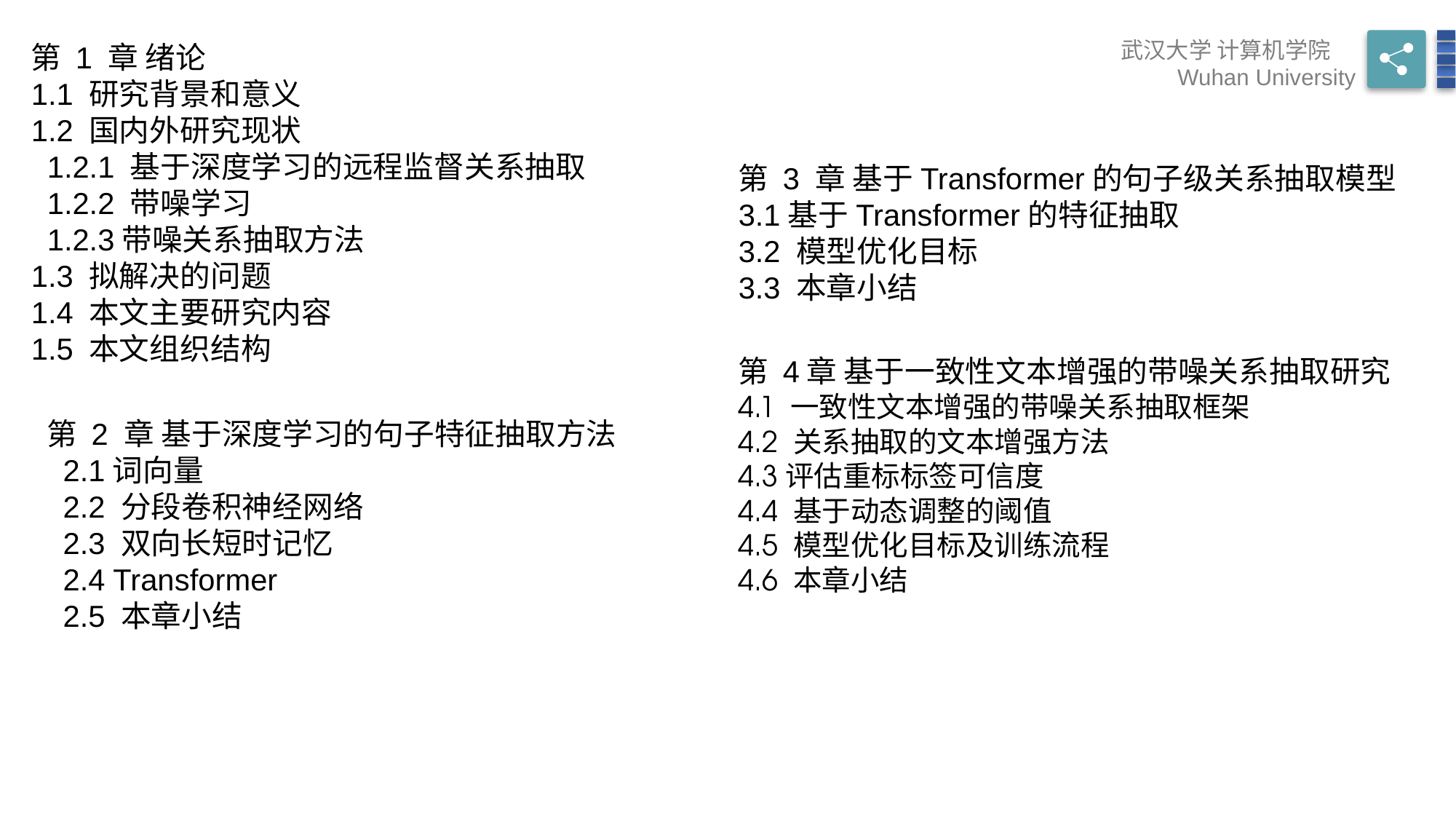

第 1 章 绪论
1.1 研究背景和意义
1.2 国内外研究现状
1.2.1 基于深度学习的远程监督关系抽取
1.2.2 带噪学习
1.2.3带噪关系抽取方法
1.3 拟解决的问题
1.4 本文主要研究内容
1.5 本文组织结构
第 3 章 基于Transformer的句子级关系抽取模型
3.1基于Transformer的特征抽取
3.2 模型优化目标
3.3 本章小结
第 4章 基于一致性文本增强的带噪关系抽取研究
4.1 一致性文本增强的带噪关系抽取框架
4.2 关系抽取的文本增强方法
4.3评估重标标签可信度
4.4 基于动态调整的阈值
4.5 模型优化目标及训练流程
4.6 本章小结
第 2 章 基于深度学习的句子特征抽取方法
2.1词向量
2.2 分段卷积神经网络
2.3 双向长短时记忆
2.4 Transformer
2.5 本章小结